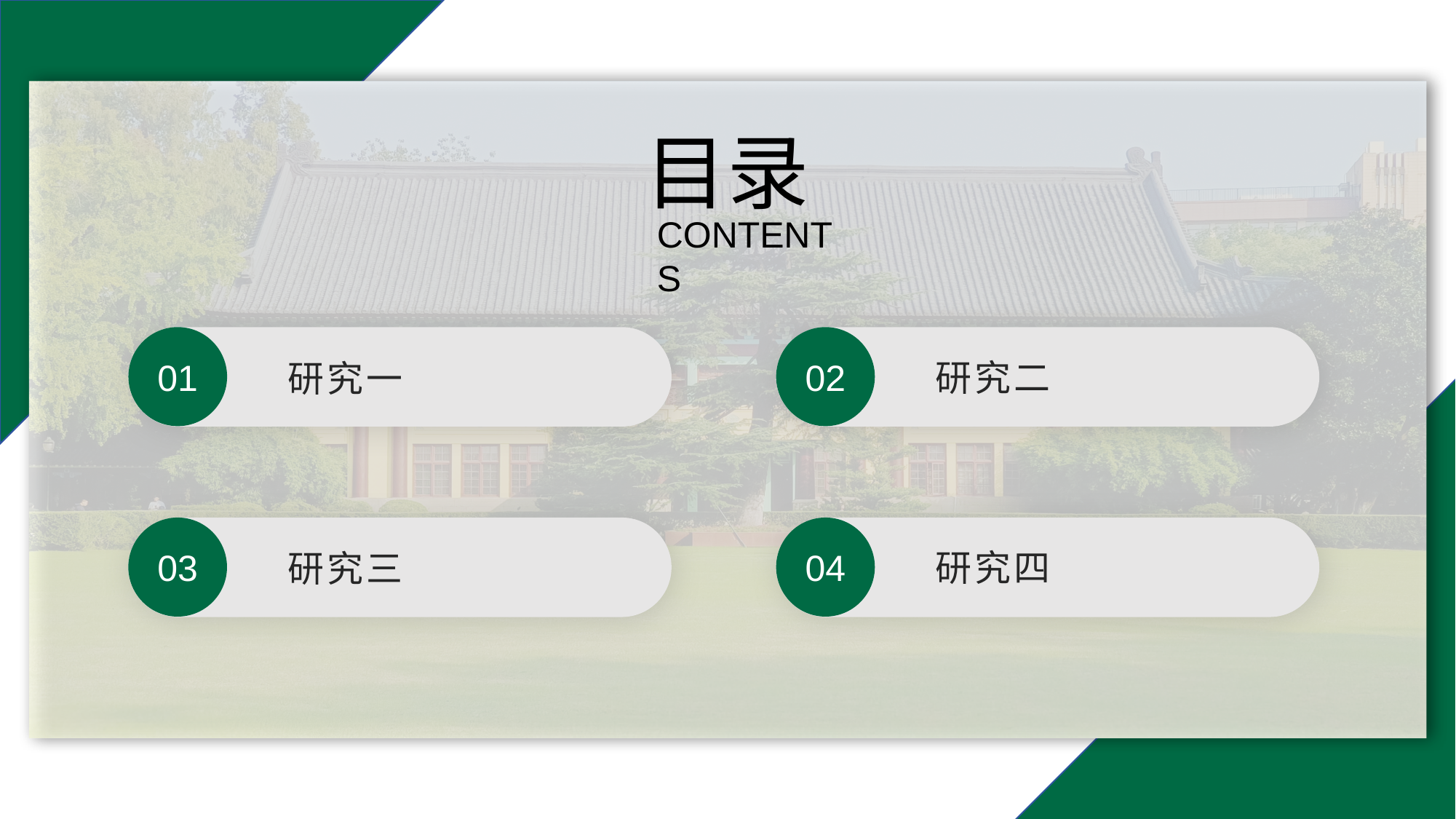

目录
CONTENTS

01
研究一

02
研究二

03
研究三

04
研究四